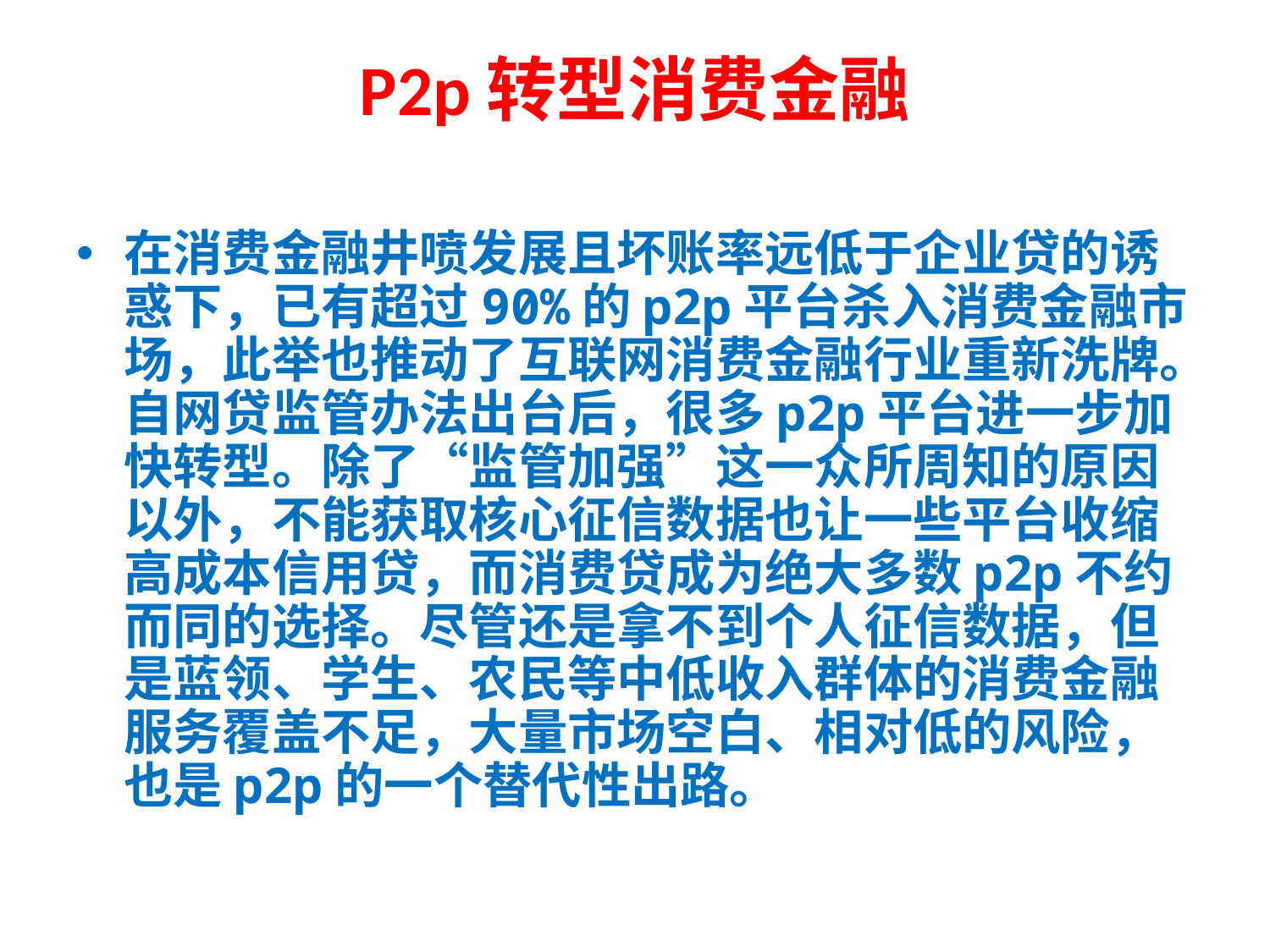

# P2p转型消费金融
在消费金融井喷发展且坏账率远低于企业贷的诱惑下，已有超过90%的p2p平台杀入消费金融市场，此举也推动了互联网消费金融行业重新洗牌。自网贷监管办法出台后，很多p2p平台进一步加快转型。除了“监管加强”这一众所周知的原因以外，不能获取核心征信数据也让一些平台收缩高成本信用贷，而消费贷成为绝大多数p2p不约而同的选择。尽管还是拿不到个人征信数据，但是蓝领、学生、农民等中低收入群体的消费金融服务覆盖不足，大量市场空白、相对低的风险，也是p2p的一个替代性出路。